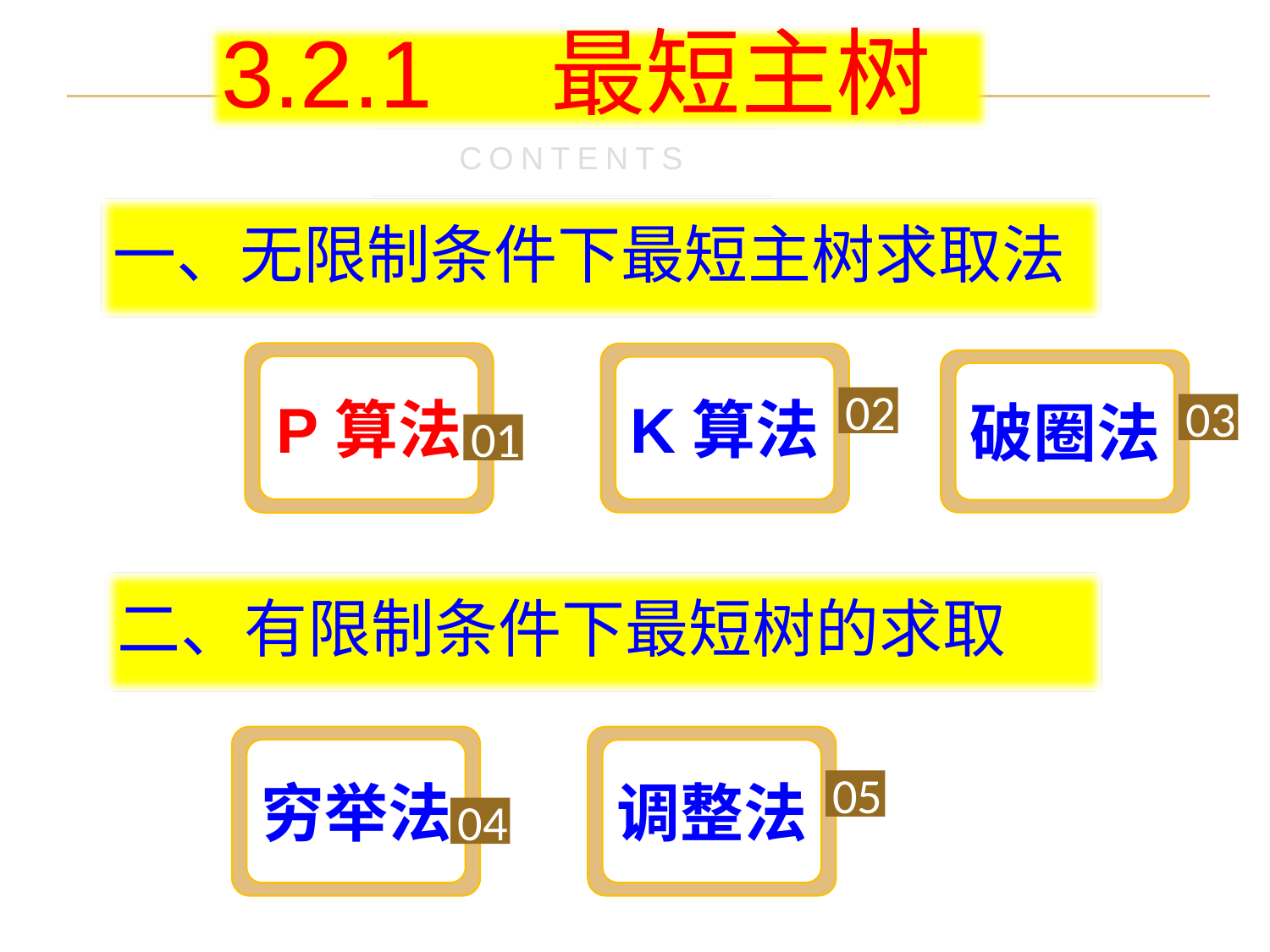

3.2.1　最短主树
CONTENTS
一、无限制条件下最短主树求取法
P算法
K算法
破圈法
02
03
01
二、有限制条件下最短树的求取
穷举法
调整法
05
04